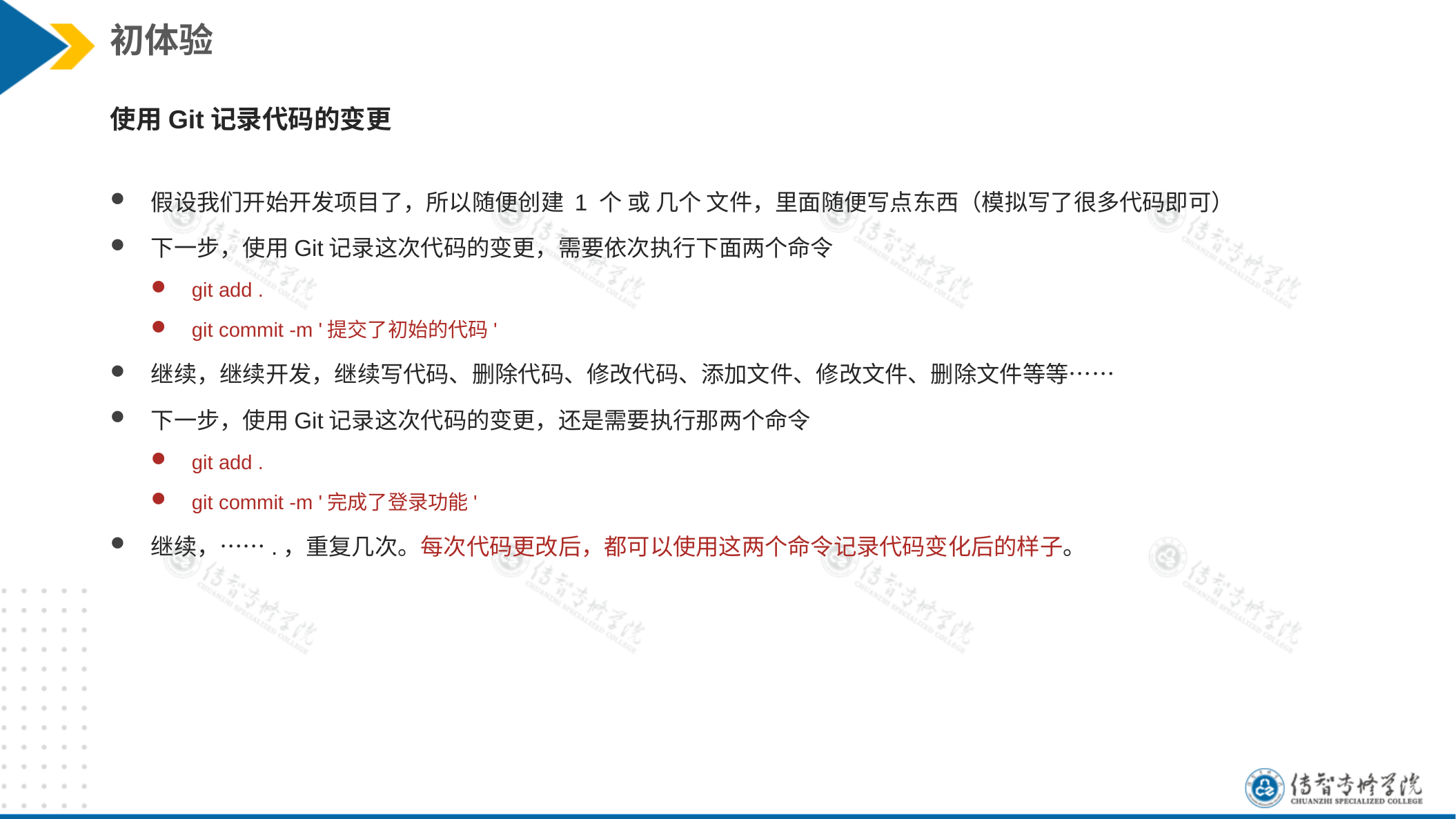

初体验
使用Git记录代码的变更

假设我们开始开发项目了，所以随便创建 1 个 或 几个 文件，里面随便写点东西（模拟写了很多代码即可）
下一步，使用Git记录这次代码的变更，需要依次执行下面两个命令
git add .
git commit -m '提交了初始的代码'
继续，继续开发，继续写代码、删除代码、修改代码、添加文件、修改文件、删除文件等等……
下一步，使用Git记录这次代码的变更，还是需要执行那两个命令
git add .
git commit -m '完成了登录功能'
继续，…….，重复几次。每次代码更改后，都可以使用这两个命令记录代码变化后的样子。